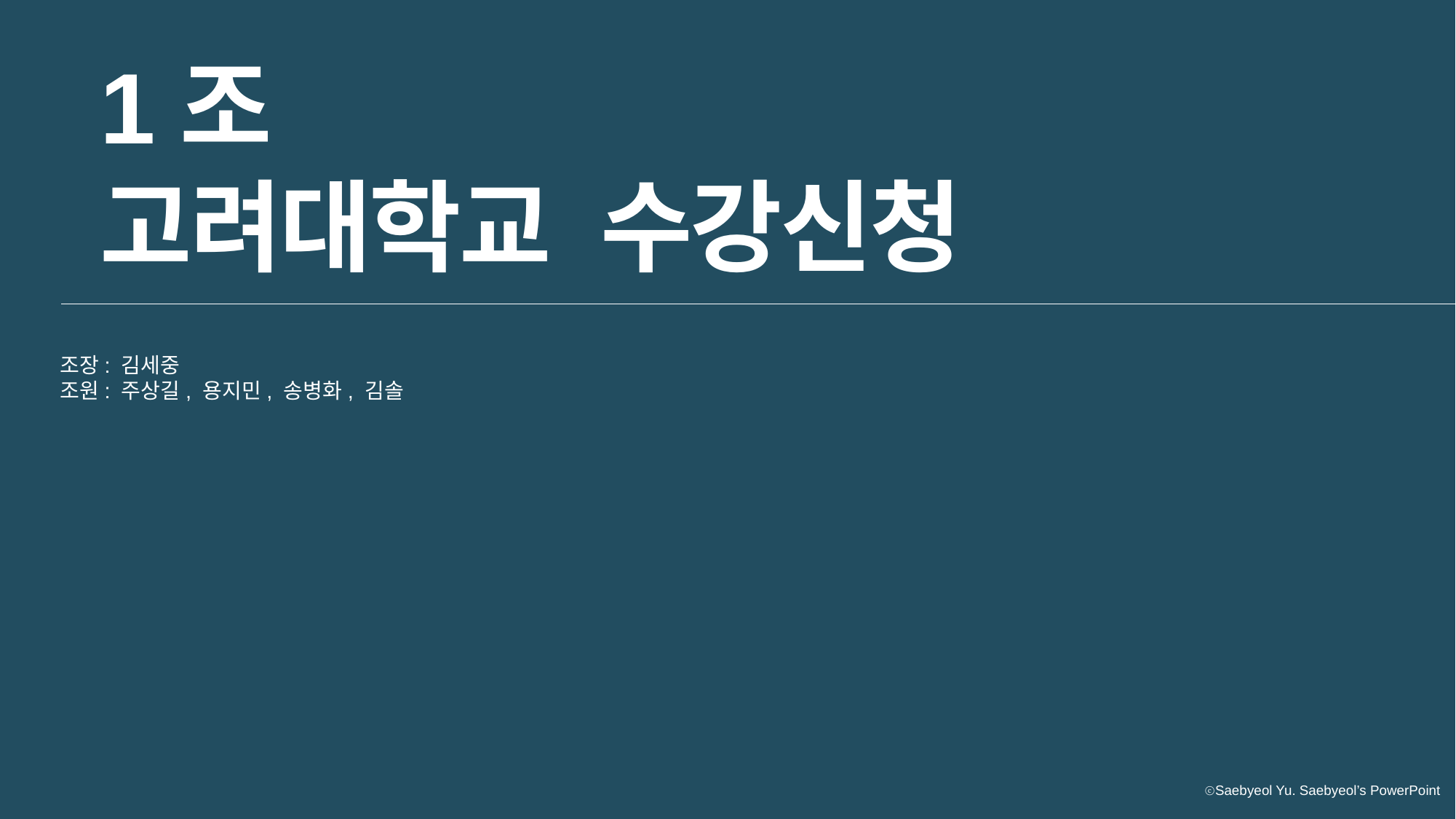

1조
고려대학교  수강신청
조장: 김세중
조원: 주상길, 용지민, 송병화, 김솔